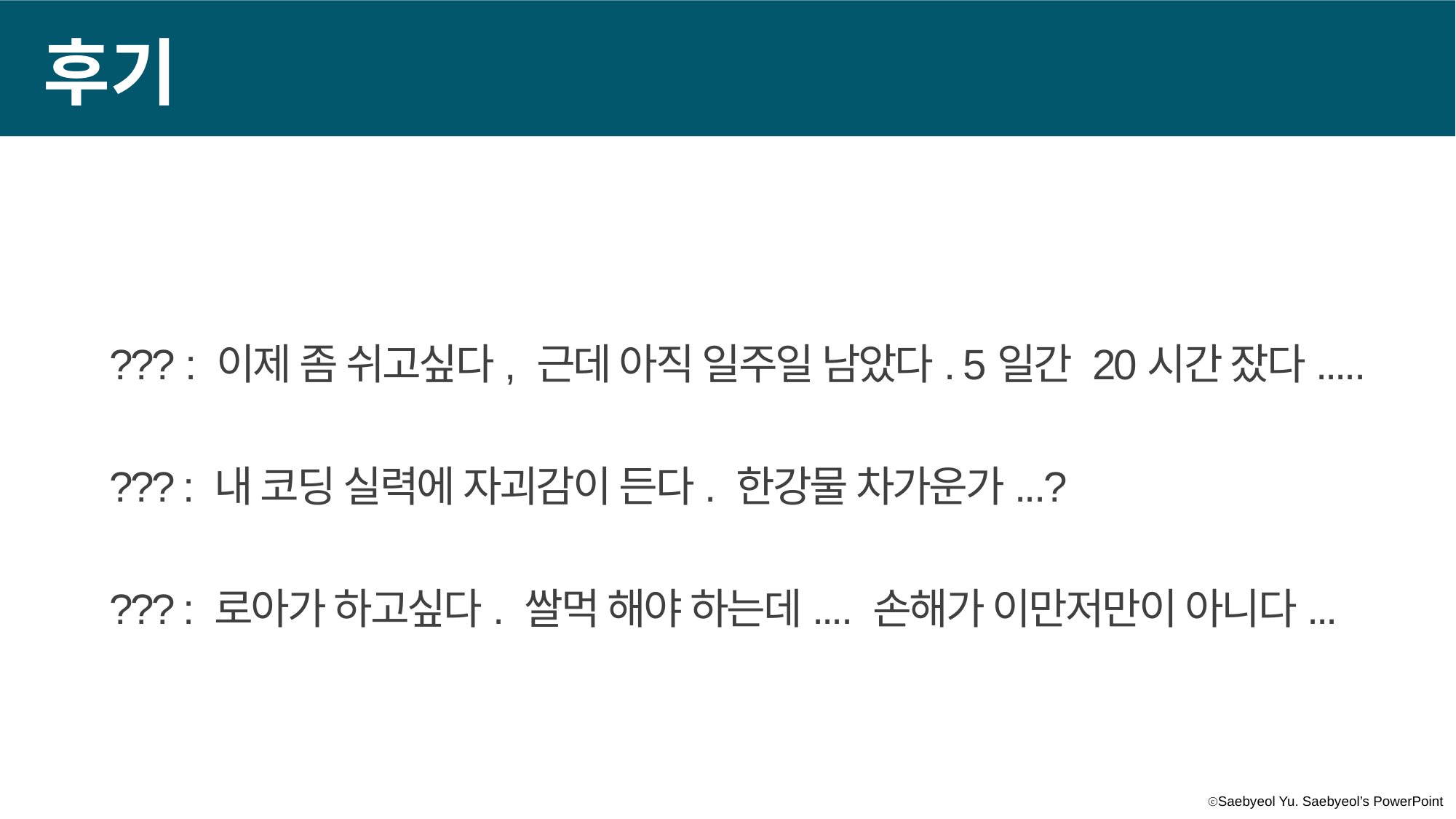

후기
??? : 이제 좀 쉬고싶다, 근데 아직 일주일 남았다. 5일간 20시간 잤다.....

??? : 내 코딩 실력에 자괴감이 든다. 한강물 차가운가...?

??? : 로아가 하고싶다. 쌀먹 해야 하는데.... 손해가 이만저만이 아니다...